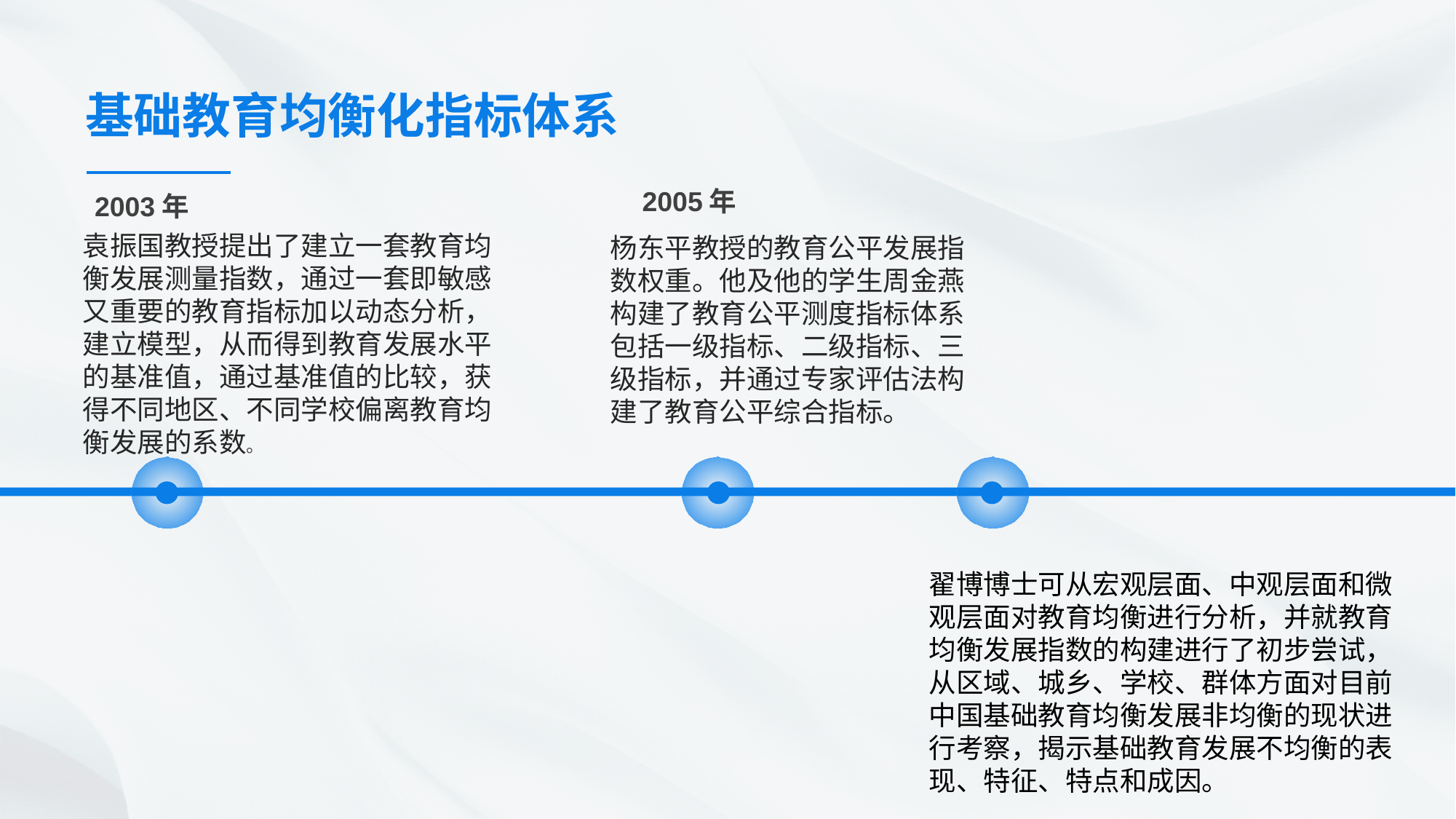

基础教育均衡化指标体系
2005年
2003年
袁振国教授提出了建立一套教育均衡发展测量指数，通过一套即敏感又重要的教育指标加以动态分析，建立模型，从而得到教育发展水平的基准值，通过基准值的比较，获得不同地区、不同学校偏离教育均衡发展的系数。
杨东平教授的教育公平发展指数权重。他及他的学生周金燕构建了教育公平测度指标体系包括一级指标、二级指标、三级指标，并通过专家评估法构建了教育公平综合指标。

翟博博士可从宏观层面、中观层面和微观层面对教育均衡进行分析，并就教育均衡发展指数的构建进行了初步尝试，从区域、城乡、学校、群体方面对目前中国基础教育均衡发展非均衡的现状进行考察，揭示基础教育发展不均衡的表现、特征、特点和成因。